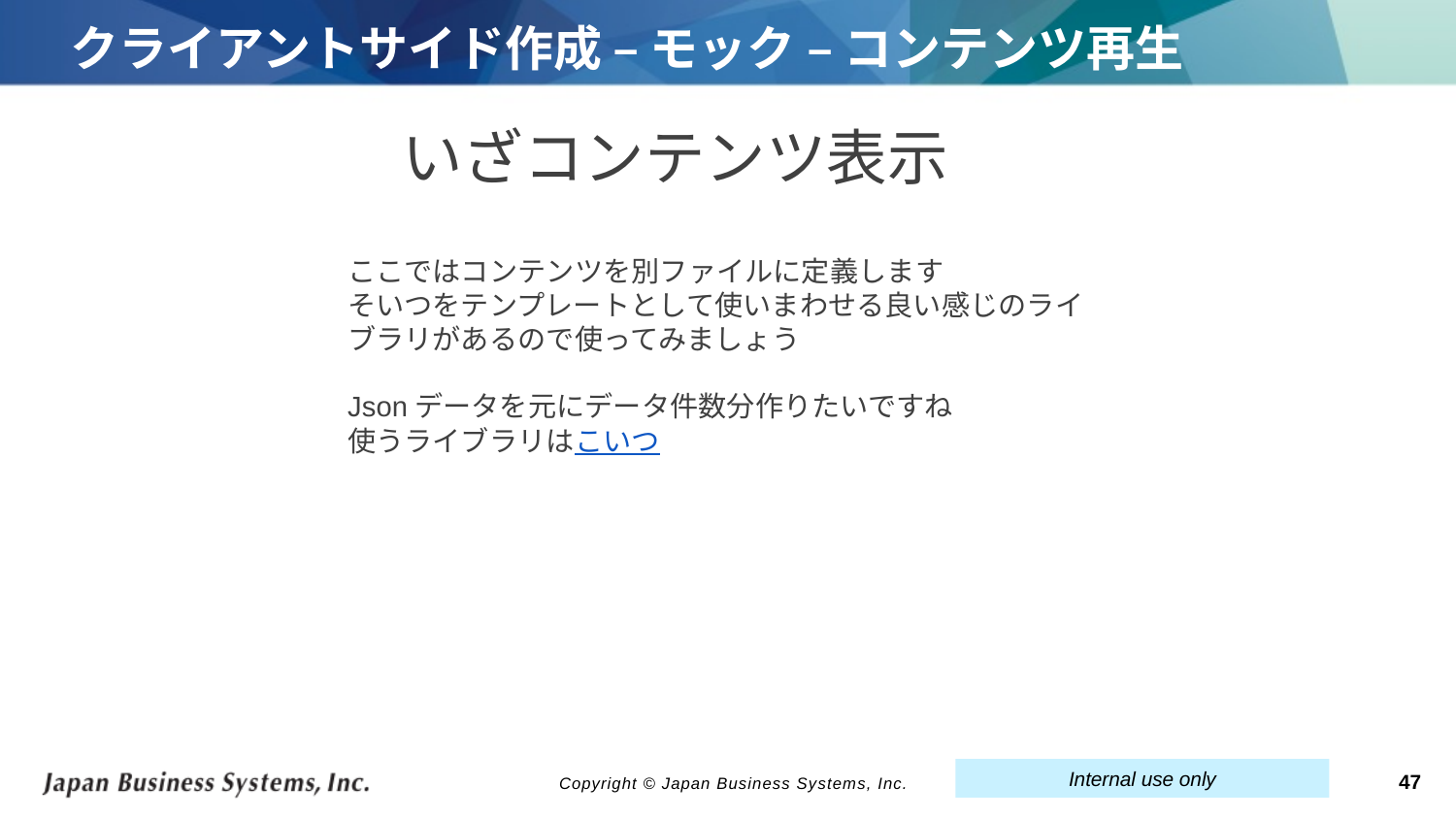

# クライアントサイド作成 – モック – コンテンツ再生
いざコンテンツ表示
ここではコンテンツを別ファイルに定義します
そいつをテンプレートとして使いまわせる良い感じのライブラリがあるので使ってみましょう
Jsonデータを元にデータ件数分作りたいですね
使うライブラリはこいつ